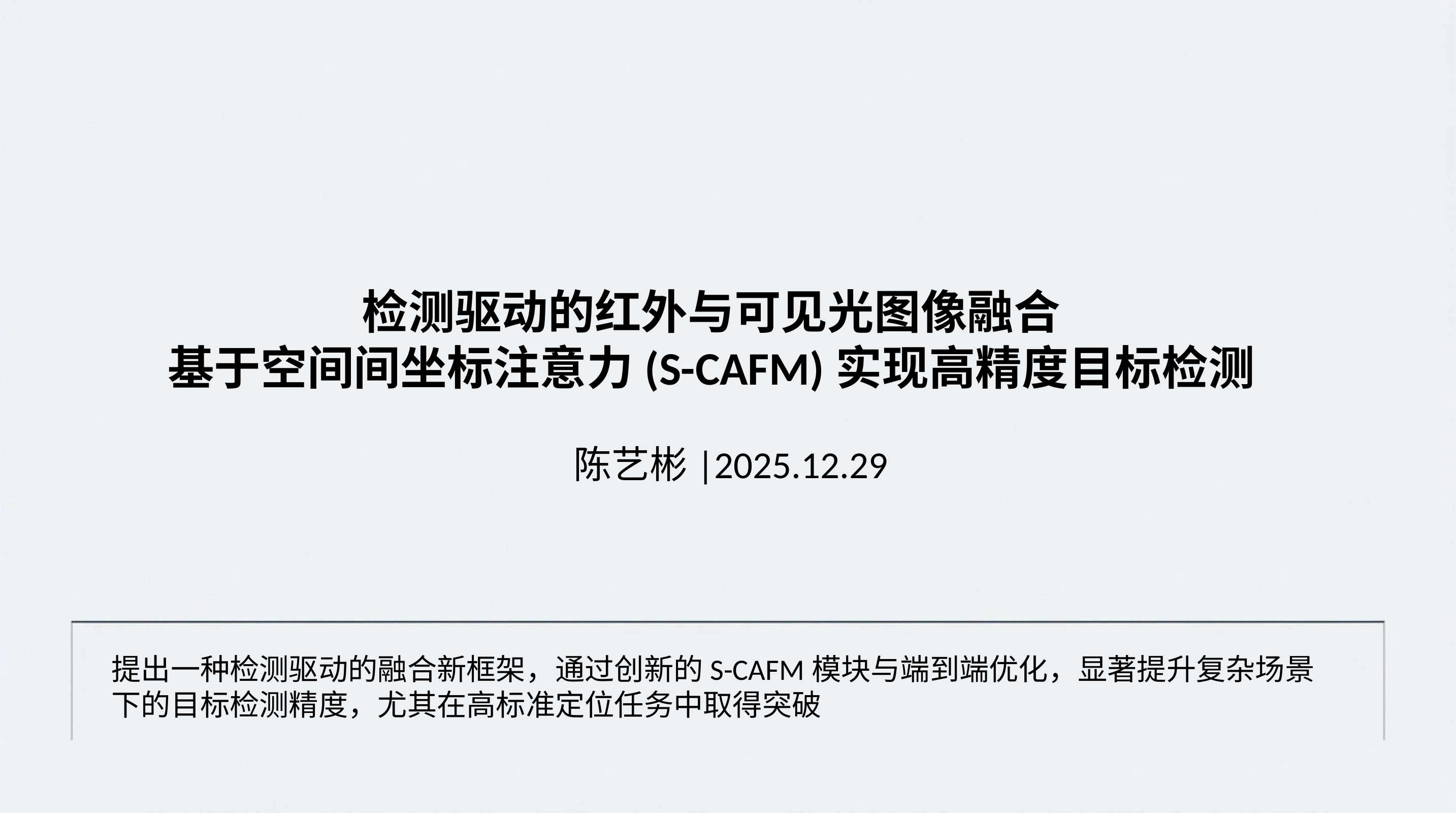

检测驱动的红外与可见光图像融合
基于空间间坐标注意力(S-CAFM)实现高精度目标检测

陈艺彬|2025.12.29

提出一种检测驱动的融合新框架，通过创新的S-CAFM模块与端到端优化，显著提升复杂场景下的目标检测精度，尤其在高标准定位任务中取得突破